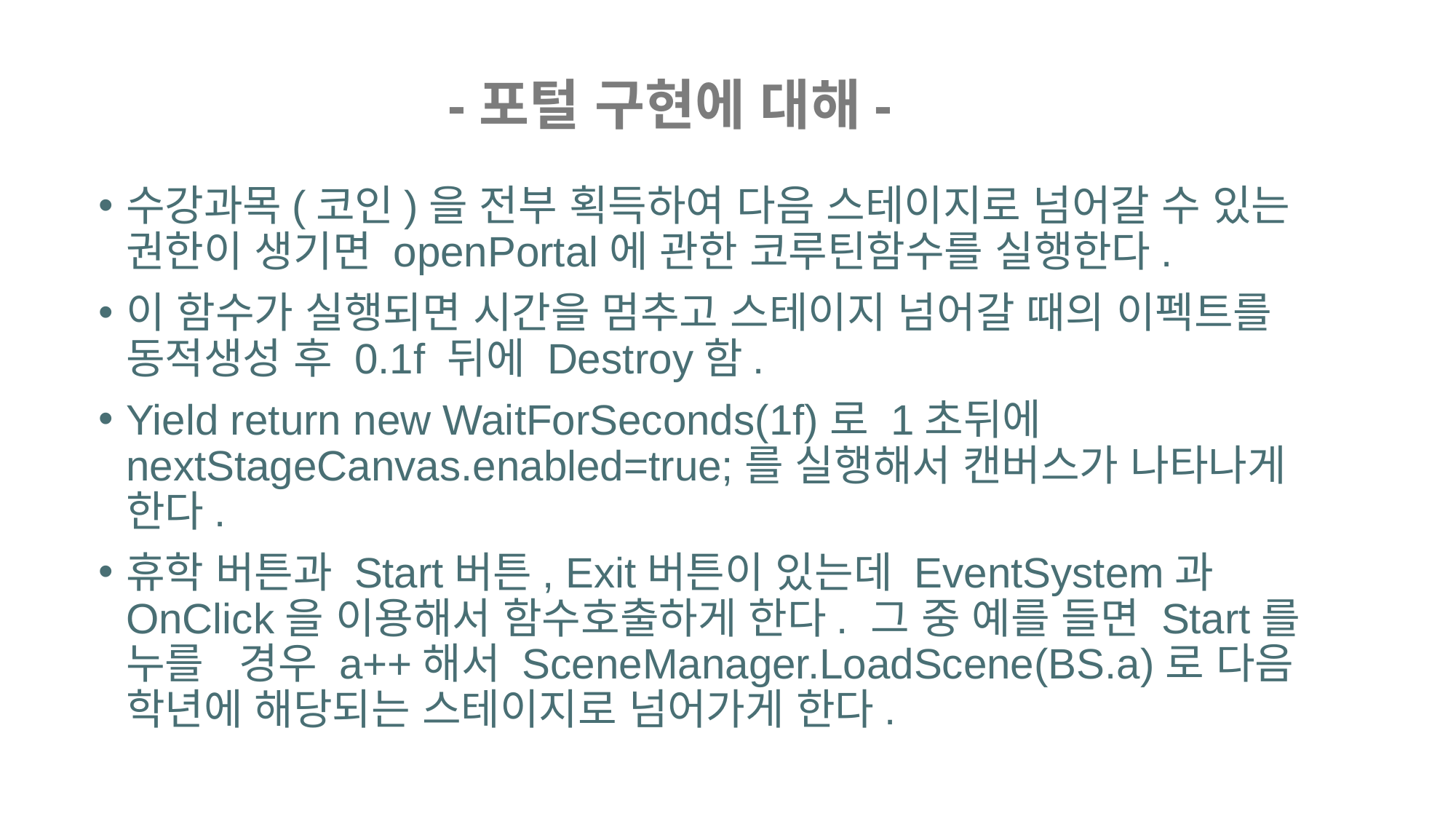

-포털 구현에 대해-

수강과목(코인)을 전부 획득하여 다음 스테이지로 넘어갈 수 있는 권한이 생기면 openPortal에 관한 코루틴함수를 실행한다.
이 함수가 실행되면 시간을 멈추고 스테이지 넘어갈 때의 이펙트를 동적생성 후 0.1f 뒤에 Destroy함.
Yield return new WaitForSeconds(1f)로 1초뒤에 nextStageCanvas.enabled=true;를 실행해서 캔버스가 나타나게 한다.
휴학 버튼과 Start버튼, Exit버튼이 있는데 EventSystem과 OnClick을 이용해서 함수호출하게 한다. 그 중 예를 들면 Start를 누를   경우 a++해서 SceneManager.LoadScene(BS.a)로 다음 학년에 해당되는 스테이지로 넘어가게 한다.